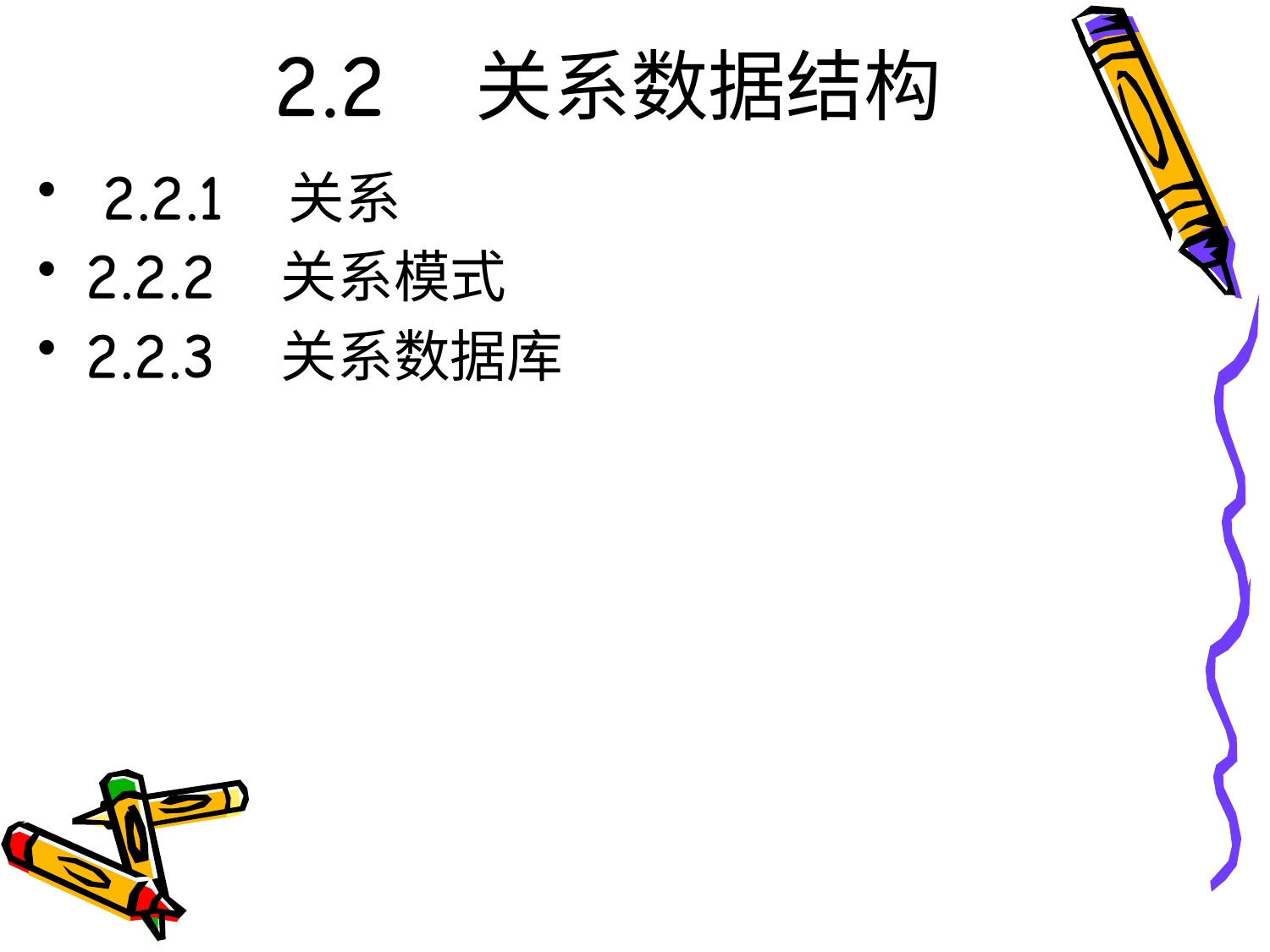

# 2.2   关系数据结构
 2.2.1   关系
2.2.2   关系模式
2.2.3   关系数据库